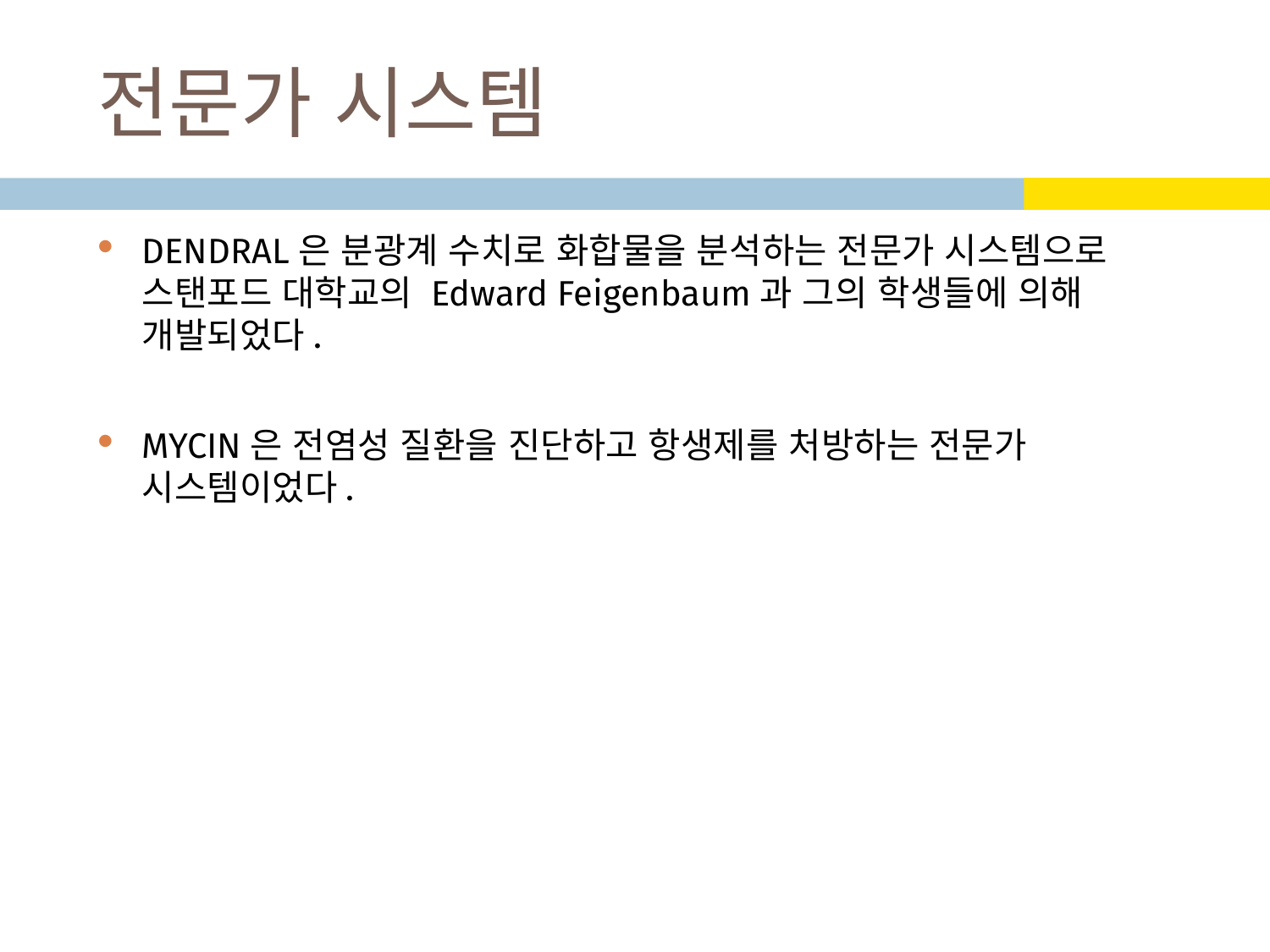

# 전문가 시스템
DENDRAL은 분광계 수치로 화합물을 분석하는 전문가 시스템으로 스탠포드 대학교의 Edward Feigenbaum과 그의 학생들에 의해 개발되었다.

MYCIN은 전염성 질환을 진단하고 항생제를 처방하는 전문가 시스템이었다.